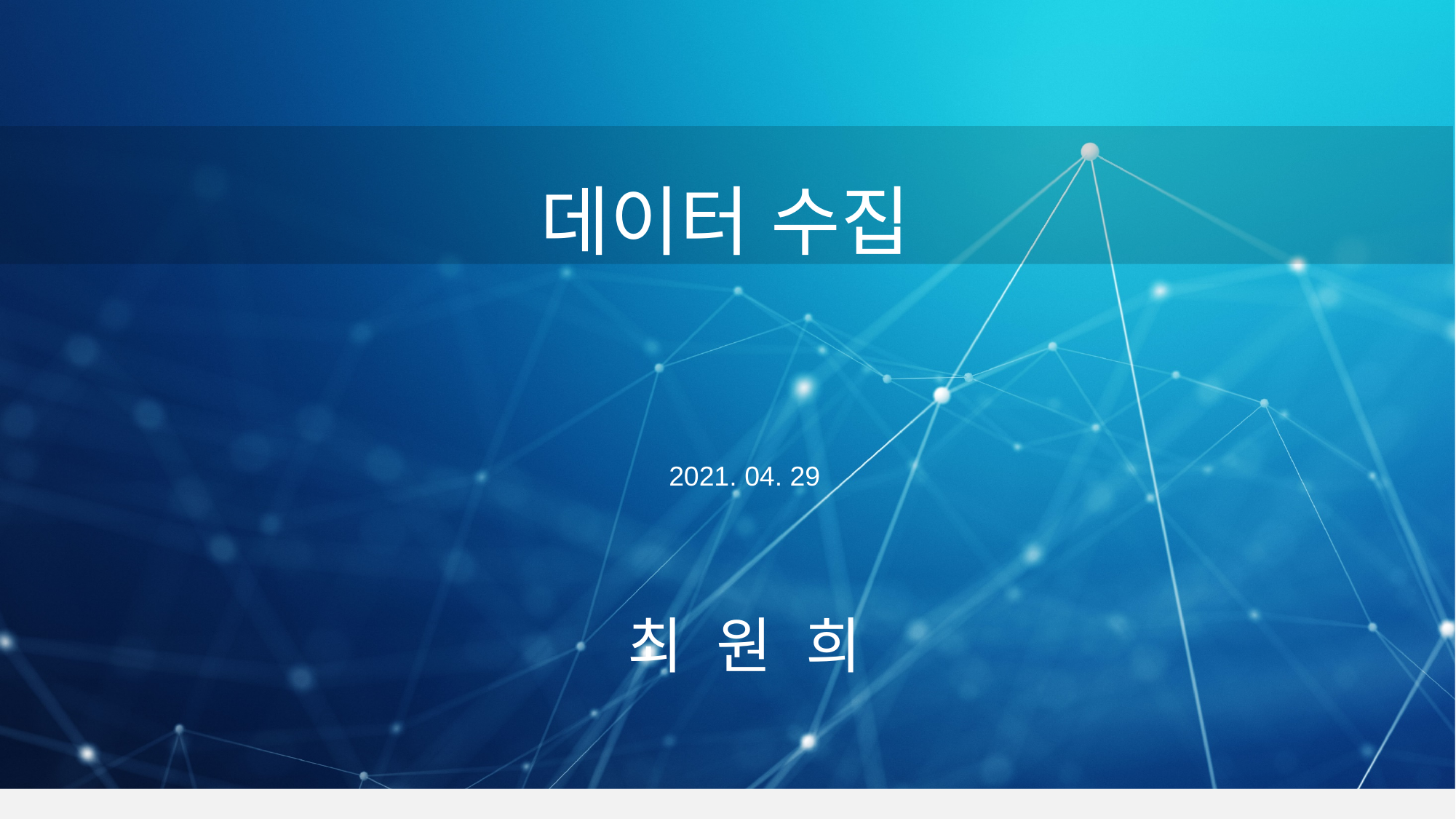

데이터 수집
2021. 04. 29

최  원  희